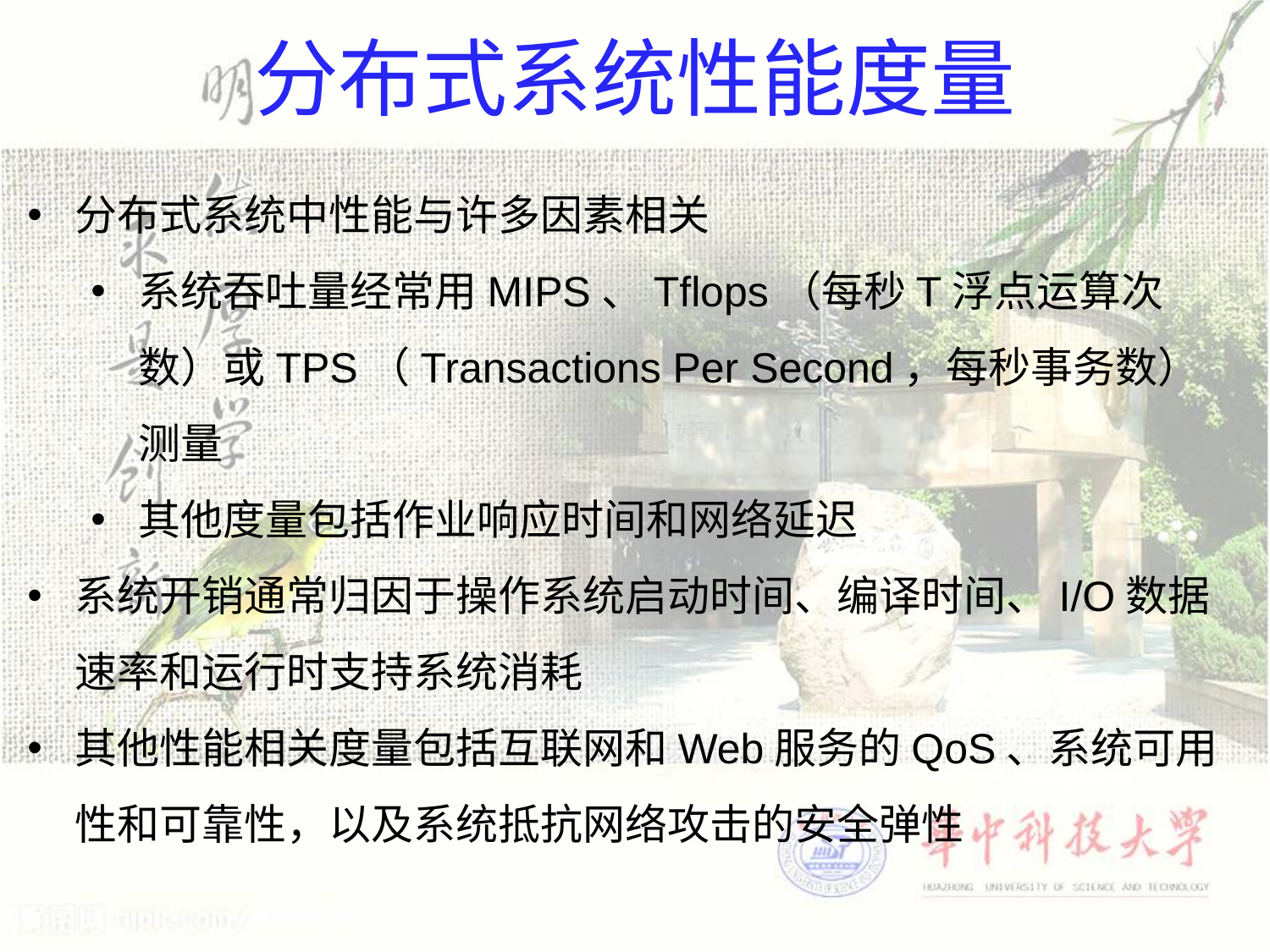

# 分布式系统性能度量
分布式系统中性能与许多因素相关
系统吞吐量经常用MIPS、Tflops（每秒T浮点运算次数）或TPS（Transactions Per Second，每秒事务数）测量
其他度量包括作业响应时间和网络延迟
系统开销通常归因于操作系统启动时间、编译时间、I/O数据速率和运行时支持系统消耗
其他性能相关度量包括互联网和Web服务的QoS、系统可用性和可靠性，以及系统抵抗网络攻击的安全弹性